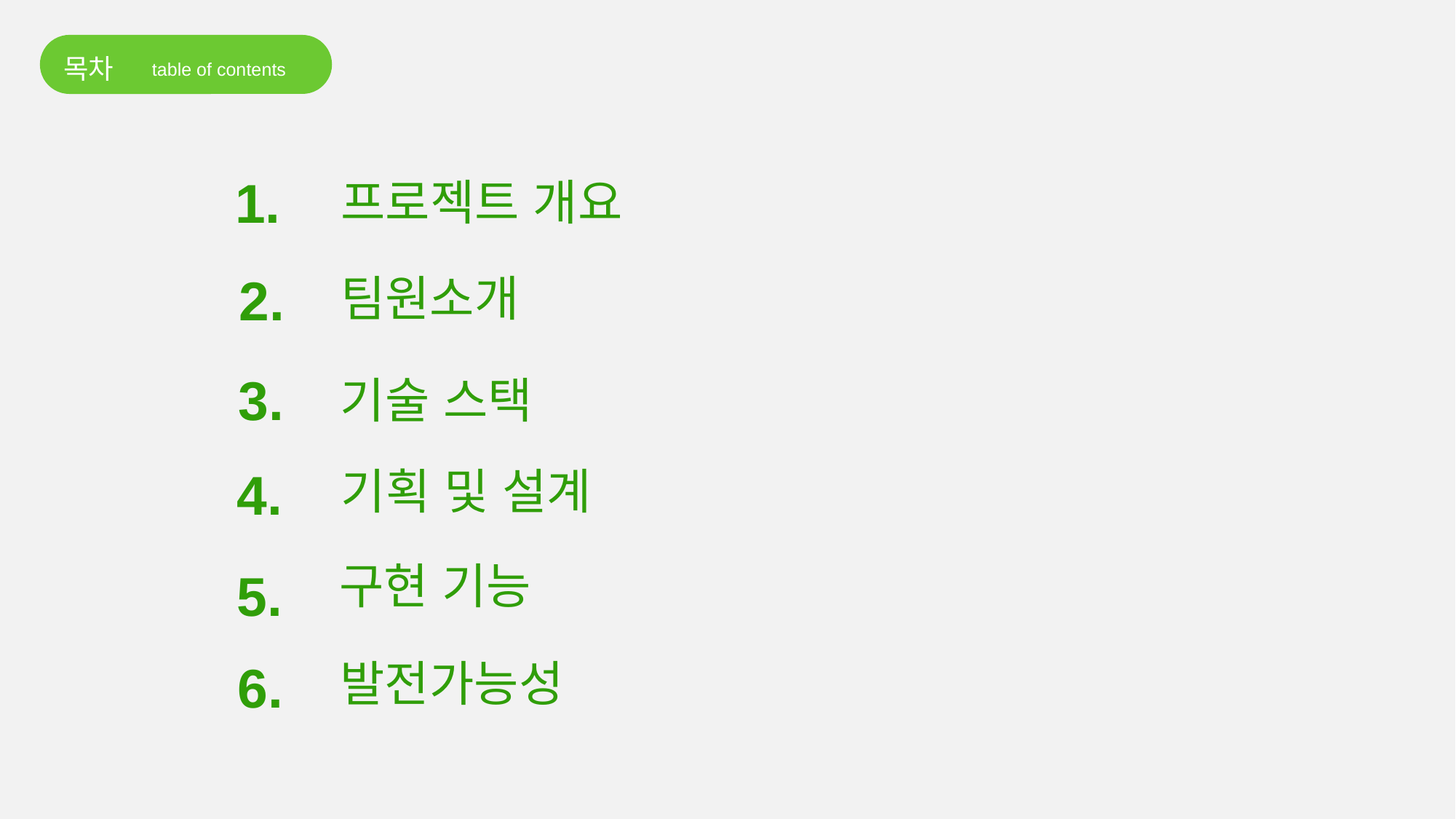

목차
table of contents
1.
프로젝트 개요
2.
팀원소개
3.
기술 스택
4.
기획 및 설계
구현 기능
5.
발전가능성
6.